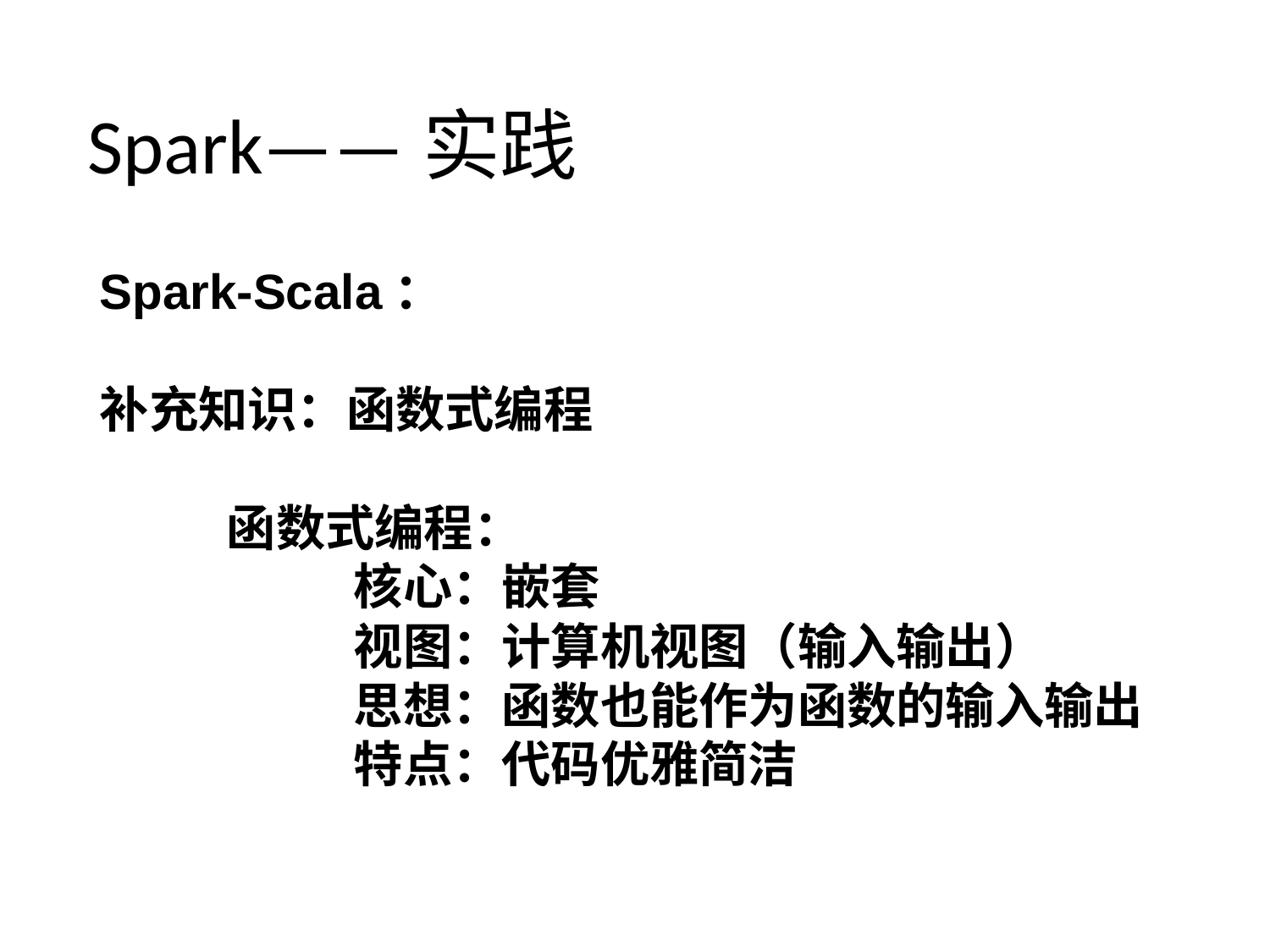

Spark——实践
Spark-Scala：

补充知识：函数式编程

	函数式编程：
		核心：嵌套
		视图：计算机视图（输入输出）
		思想：函数也能作为函数的输入输出
		特点：代码优雅简洁